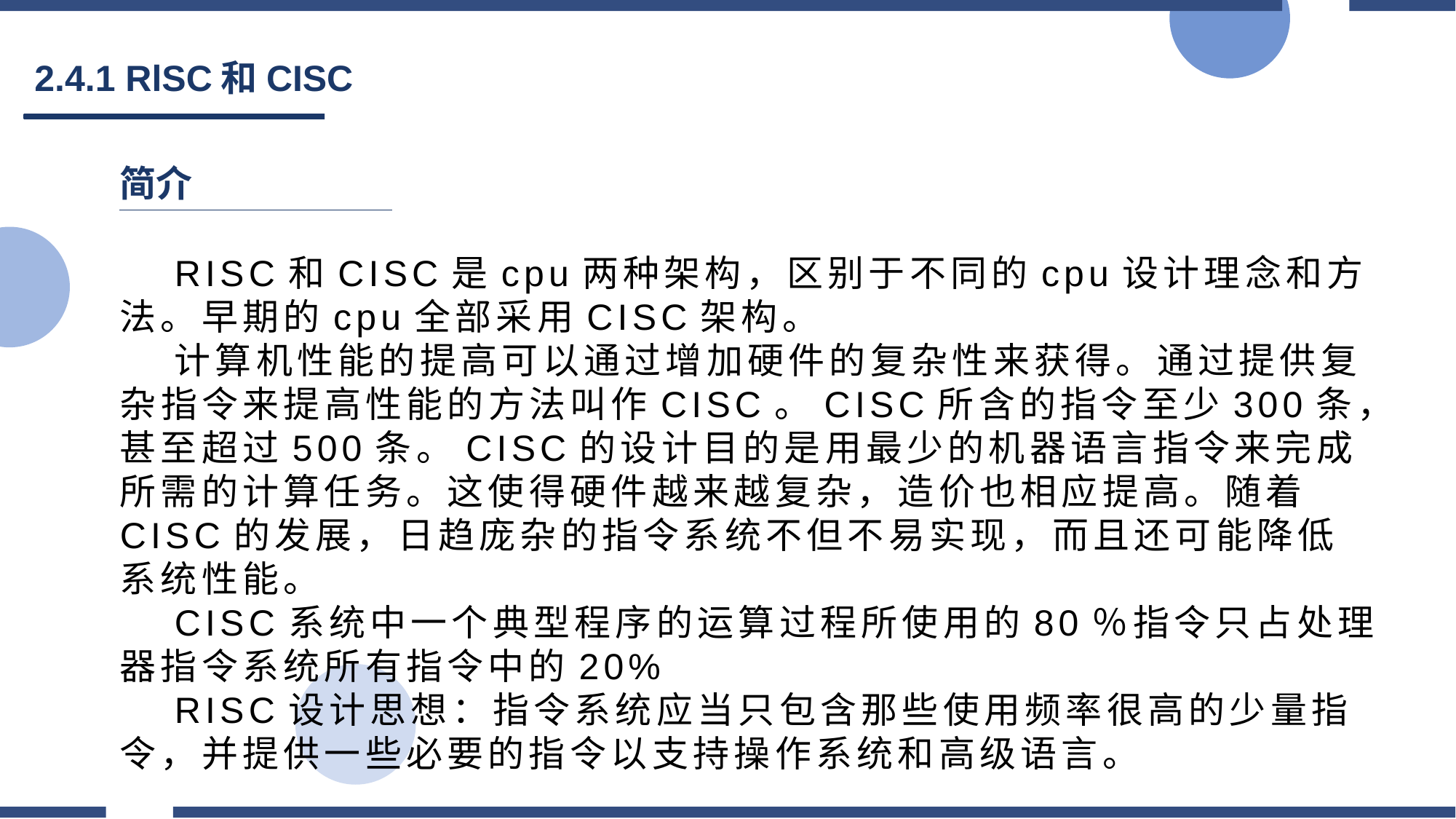

# 2.4.1 RlSC和CISC
简介
RISC和CISC是cpu两种架构，区别于不同的cpu设计理念和方法。早期的cpu全部采用CISC架构。
计算机性能的提高可以通过增加硬件的复杂性来获得。通过提供复杂指令来提高性能的方法叫作CISC。CISC所含的指令至少300条，甚至超过500条。CISC的设计目的是用最少的机器语言指令来完成所需的计算任务。这使得硬件越来越复杂，造价也相应提高。随着CISC的发展，日趋庞杂的指令系统不但不易实现，而且还可能降低系统性能。
CISC系统中一个典型程序的运算过程所使用的80％指令只占处理器指令系统所有指令中的20%
RISC设计思想：指令系统应当只包含那些使用频率很高的少量指令，并提供一些必要的指令以支持操作系统和高级语言。